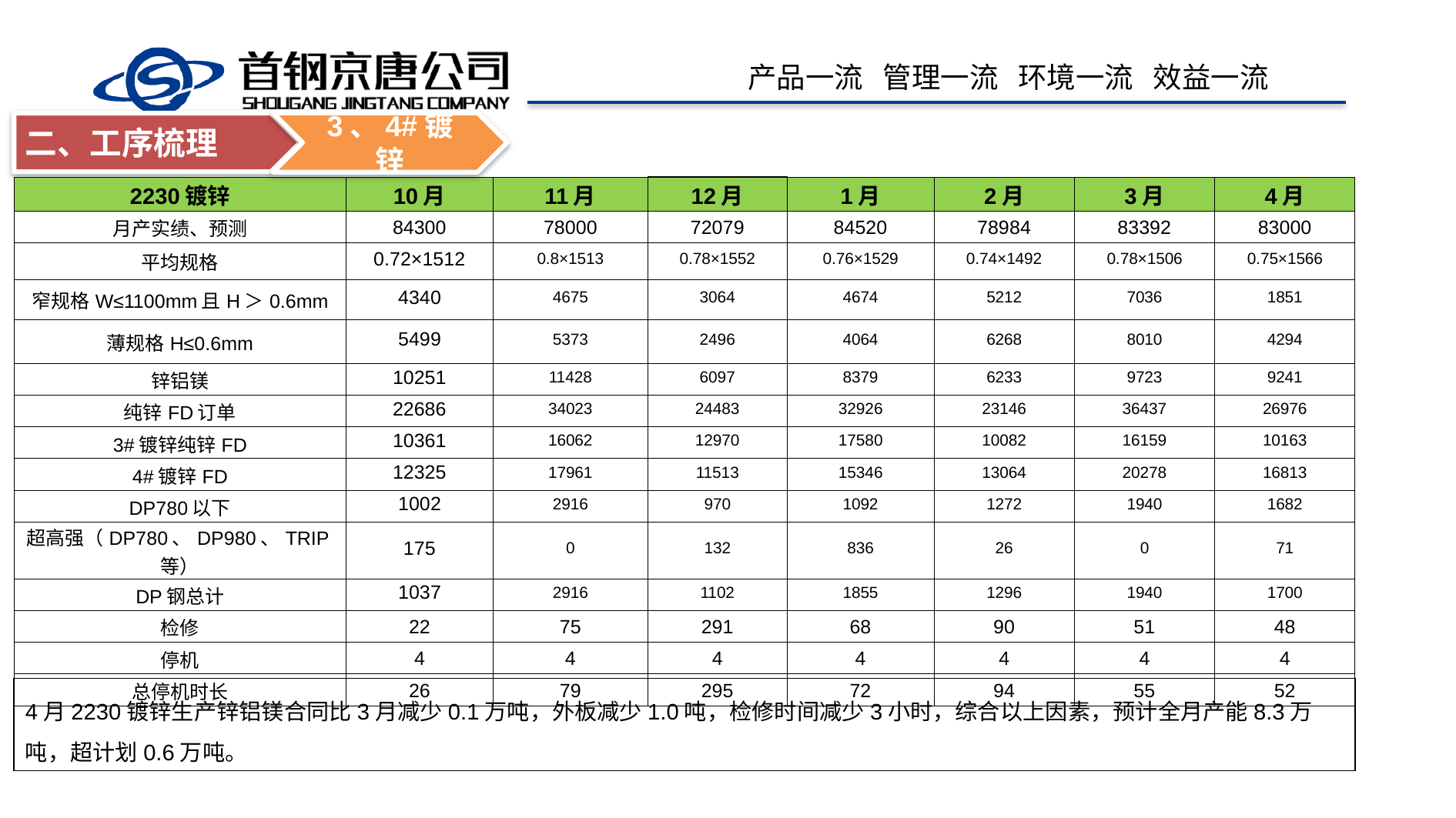

3、4#镀锌
二、工序梳理
| 2230镀锌 | 10月 | 11月 | 12月 | 1月 | 2月 | 3月 | 4月 |
| --- | --- | --- | --- | --- | --- | --- | --- |
| 月产实绩、预测 | 84300 | 78000 | 72079 | 84520 | 78984 | 83392 | 83000 |
| 平均规格 | 0.72×1512 | 0.8×1513 | 0.78×1552 | 0.76×1529 | 0.74×1492 | 0.78×1506 | 0.75×1566 |
| 窄规格W≤1100mm且H＞0.6mm | 4340 | 4675 | 3064 | 4674 | 5212 | 7036 | 1851 |
| 薄规格H≤0.6mm | 5499 | 5373 | 2496 | 4064 | 6268 | 8010 | 4294 |
| 锌铝镁 | 10251 | 11428 | 6097 | 8379 | 6233 | 9723 | 9241 |
| 纯锌FD订单 | 22686 | 34023 | 24483 | 32926 | 23146 | 36437 | 26976 |
| 3#镀锌纯锌FD | 10361 | 16062 | 12970 | 17580 | 10082 | 16159 | 10163 |
| 4#镀锌FD | 12325 | 17961 | 11513 | 15346 | 13064 | 20278 | 16813 |
| DP780以下 | 1002 | 2916 | 970 | 1092 | 1272 | 1940 | 1682 |
| 超高强（DP780、DP980、TRIP等） | 175 | 0 | 132 | 836 | 26 | 0 | 71 |
| DP钢总计 | 1037 | 2916 | 1102 | 1855 | 1296 | 1940 | 1700 |
| 检修 | 22 | 75 | 291 | 68 | 90 | 51 | 48 |
| 停机 | 4 | 4 | 4 | 4 | 4 | 4 | 4 |
| 总停机时长 | 26 | 79 | 295 | 72 | 94 | 55 | 52 |
4月2230镀锌生产锌铝镁合同比3月减少0.1万吨，外板减少1.0吨，检修时间减少3小时，综合以上因素，预计全月产能8.3万吨，超计划0.6万吨。